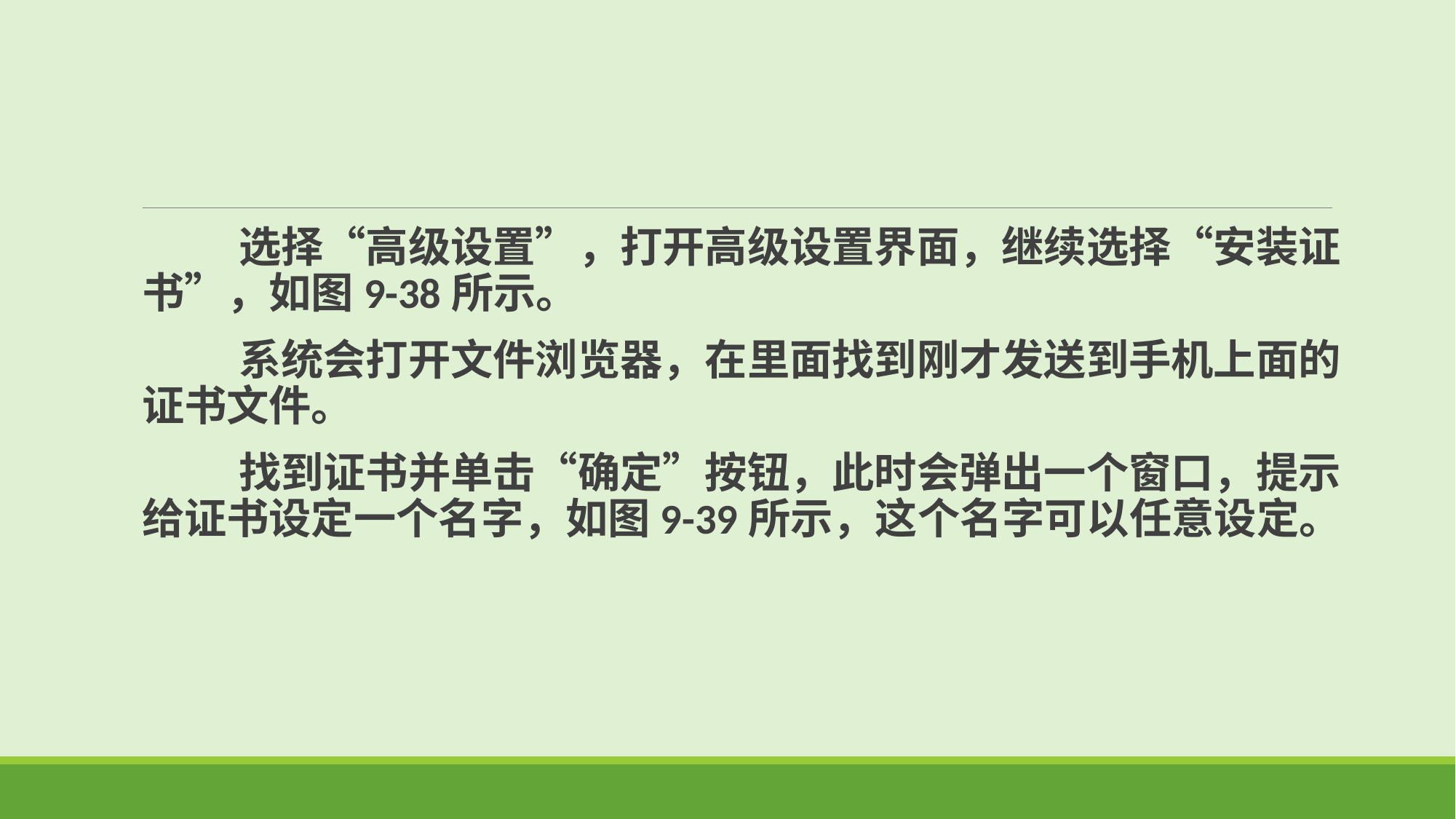

选择“高级设置”，打开高级设置界面，继续选择“安装证书”，如图9-38所示。
         系统会打开文件浏览器，在里面找到刚才发送到手机上面的证书文件。
         找到证书并单击“确定”按钮，此时会弹出一个窗口，提示给证书设定一个名字，如图9-39所示，这个名字可以任意设定。